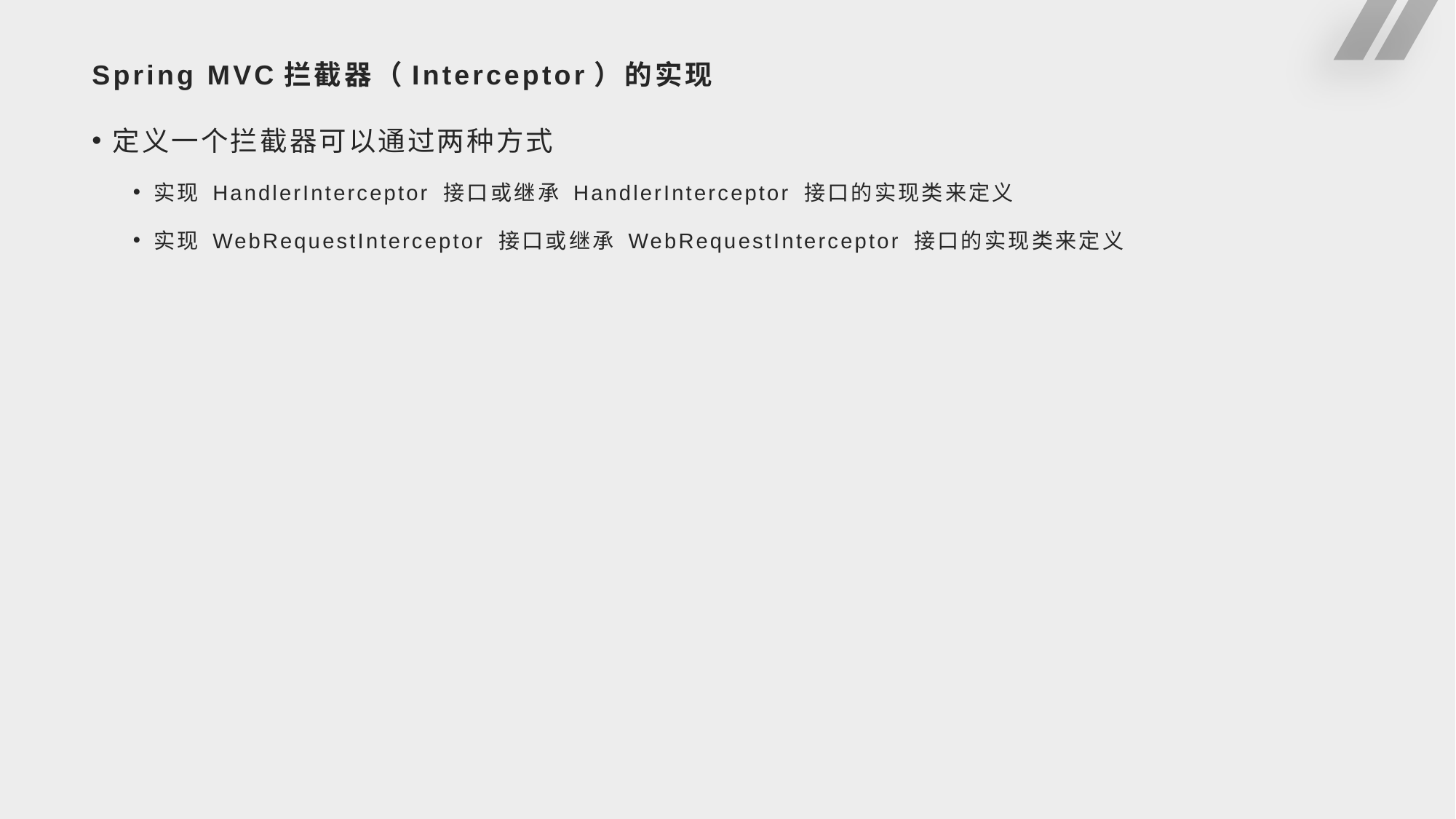

# Spring MVC拦截器（Interceptor）的实现
定义一个拦截器可以通过两种方式
实现 HandlerInterceptor 接口或继承 HandlerInterceptor 接口的实现类来定义
实现 WebRequestInterceptor 接口或继承 WebRequestInterceptor 接口的实现类来定义